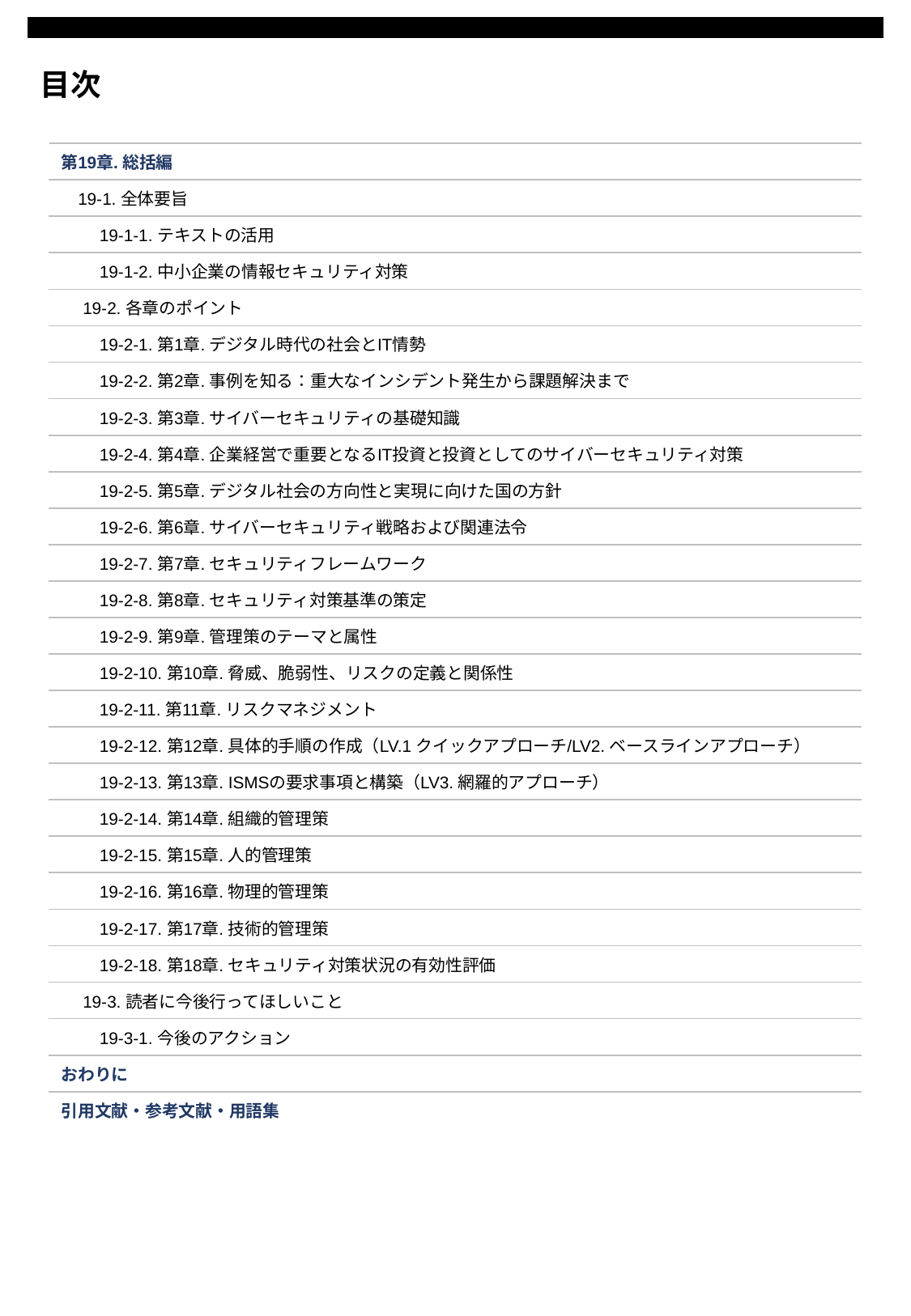

| 第19章. 総括編 |
| --- |
| 19-1. 全体要旨 |
| 19-1-1. テキストの活用 |
| 19-1-2. 中小企業の情報セキュリティ対策 |
| 19-2. 各章のポイント |
| 19-2-1. 第1章. デジタル時代の社会とIT情勢 |
| 19-2-2. 第2章. 事例を知る：重大なインシデント発生から課題解決まで |
| 19-2-3. 第3章. サイバーセキュリティの基礎知識 |
| 19-2-4. 第4章. 企業経営で重要となるIT投資と投資としてのサイバーセキュリティ対策 |
| 19-2-5. 第5章. デジタル社会の方向性と実現に向けた国の方針 |
| 19-2-6. 第6章. サイバーセキュリティ戦略および関連法令 |
| 19-2-7. 第7章. セキュリティフレームワーク |
| 19-2-8. 第8章. セキュリティ対策基準の策定 |
| 19-2-9. 第9章. 管理策のテーマと属性 |
| 19-2-10. 第10章. 脅威、脆弱性、リスクの定義と関係性 |
| 19-2-11. 第11章. リスクマネジメント |
| 19-2-12. 第12章. 具体的手順の作成（LV.1 クイックアプローチ/LV2. ベースラインアプローチ） |
| 19-2-13. 第13章. ISMSの要求事項と構築（LV3. 網羅的アプローチ） |
| 19-2-14. 第14章. 組織的管理策 |
| 19-2-15. 第15章. 人的管理策 |
| 19-2-16. 第16章. 物理的管理策 |
| 19-2-17. 第17章. 技術的管理策 |
| 19-2-18. 第18章. セキュリティ対策状況の有効性評価 |
| 19-3. 読者に今後行ってほしいこと |
| 19-3-1. 今後のアクション |
| おわりに |
| 引用文献・参考文献・用語集 |